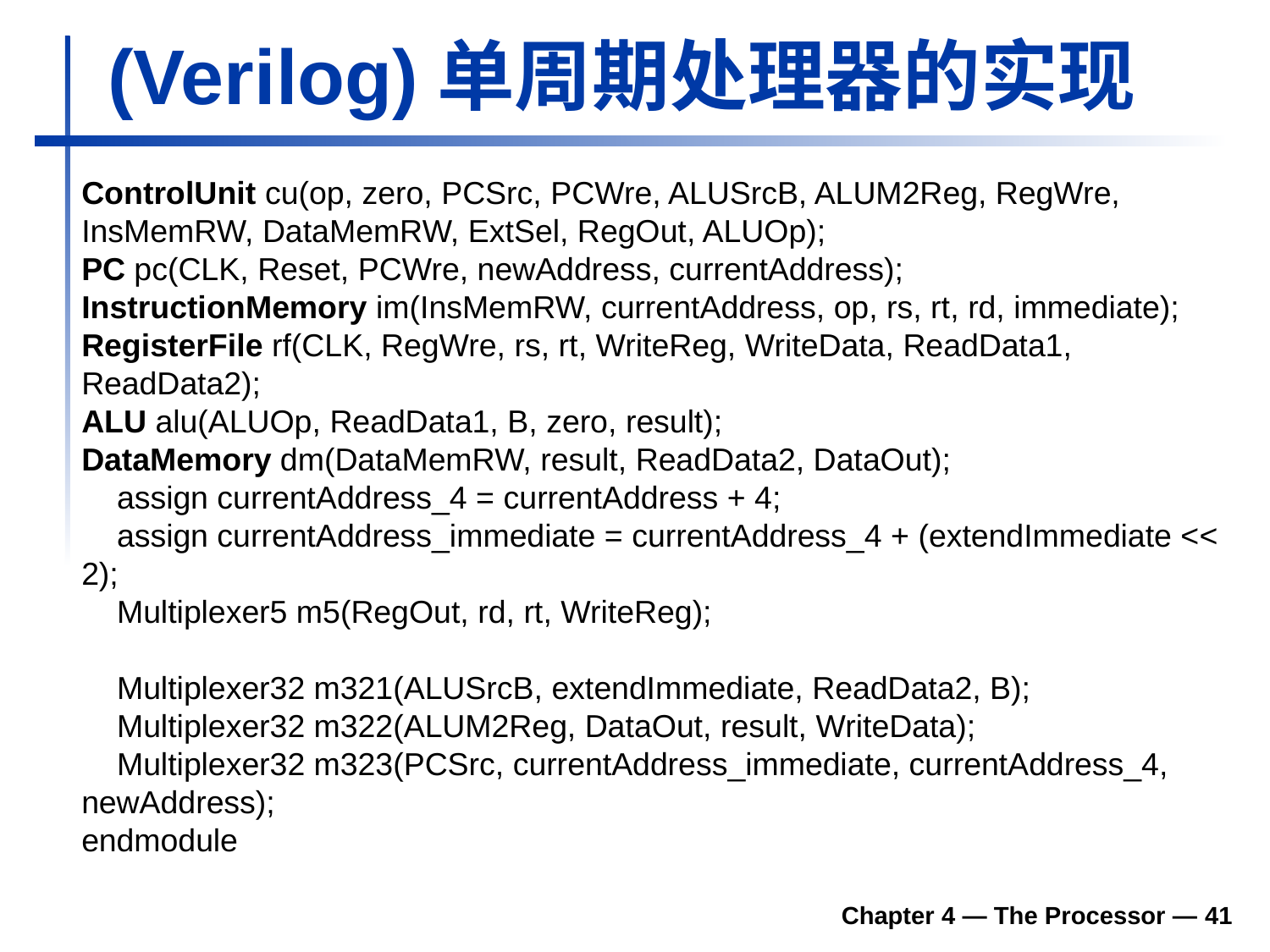

# (Verilog)单周期处理器的实现
ControlUnit cu(op, zero, PCSrc, PCWre, ALUSrcB, ALUM2Reg, RegWre, InsMemRW, DataMemRW, ExtSel, RegOut, ALUOp);
PC pc(CLK, Reset, PCWre, newAddress, currentAddress);
InstructionMemory im(InsMemRW, currentAddress, op, rs, rt, rd, immediate);
RegisterFile rf(CLK, RegWre, rs, rt, WriteReg, WriteData, ReadData1, ReadData2);
ALU alu(ALUOp, ReadData1, B, zero, result);
DataMemory dm(DataMemRW, result, ReadData2, DataOut);
    assign currentAddress_4 = currentAddress + 4;
    assign currentAddress_immediate = currentAddress_4 + (extendImmediate << 2);
    Multiplexer5 m5(RegOut, rd, rt, WriteReg);

    Multiplexer32 m321(ALUSrcB, extendImmediate, ReadData2, B);
    Multiplexer32 m322(ALUM2Reg, DataOut, result, WriteData);
    Multiplexer32 m323(PCSrc, currentAddress_immediate, currentAddress_4, newAddress);
endmodule
Chapter 4 — The Processor — 41